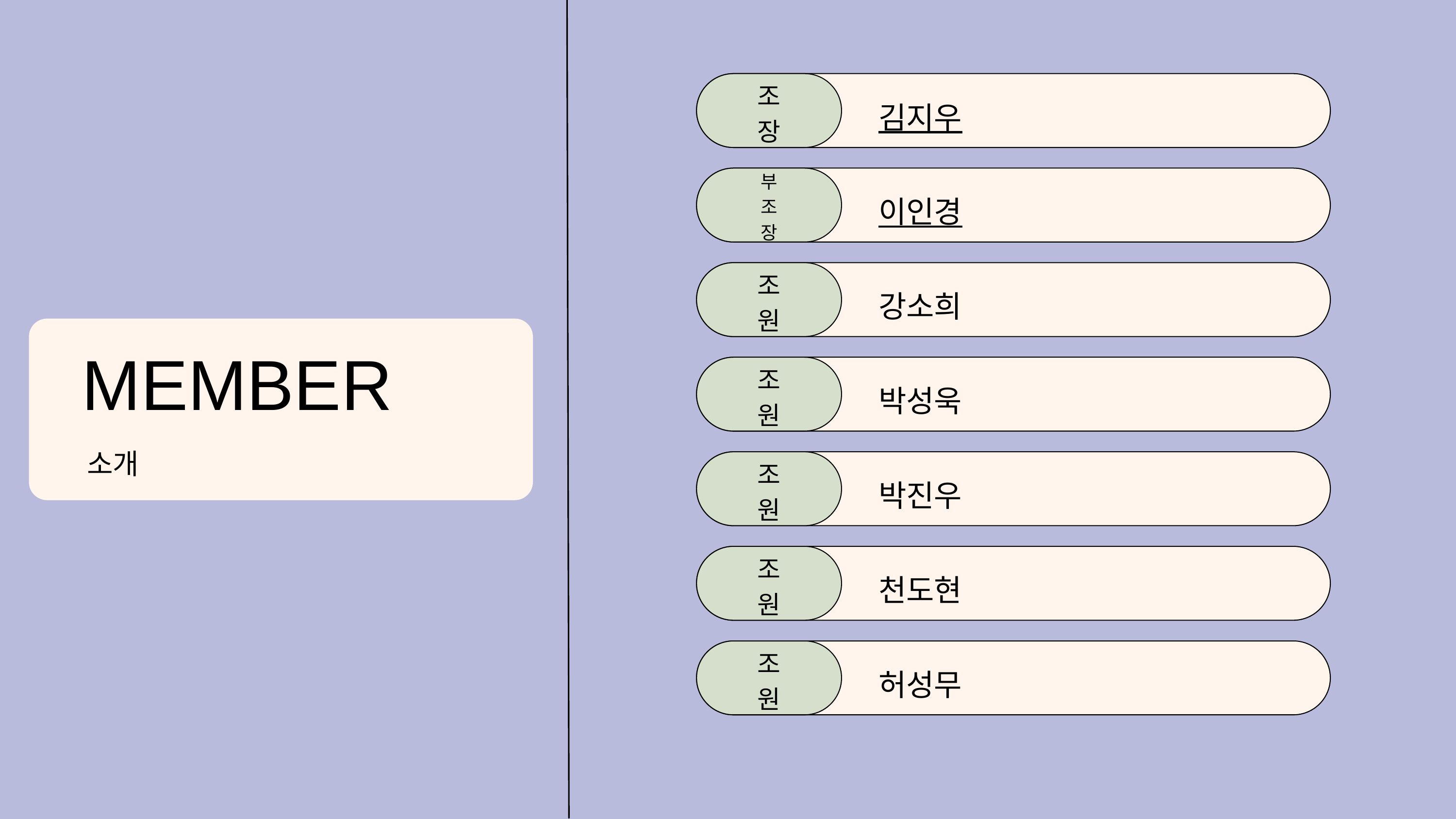

조장
김지우

부조장
이인경

조원
강소희

MEMBER

조원
박성욱

소개

조원
박진우

조원
천도현

조원
허성무